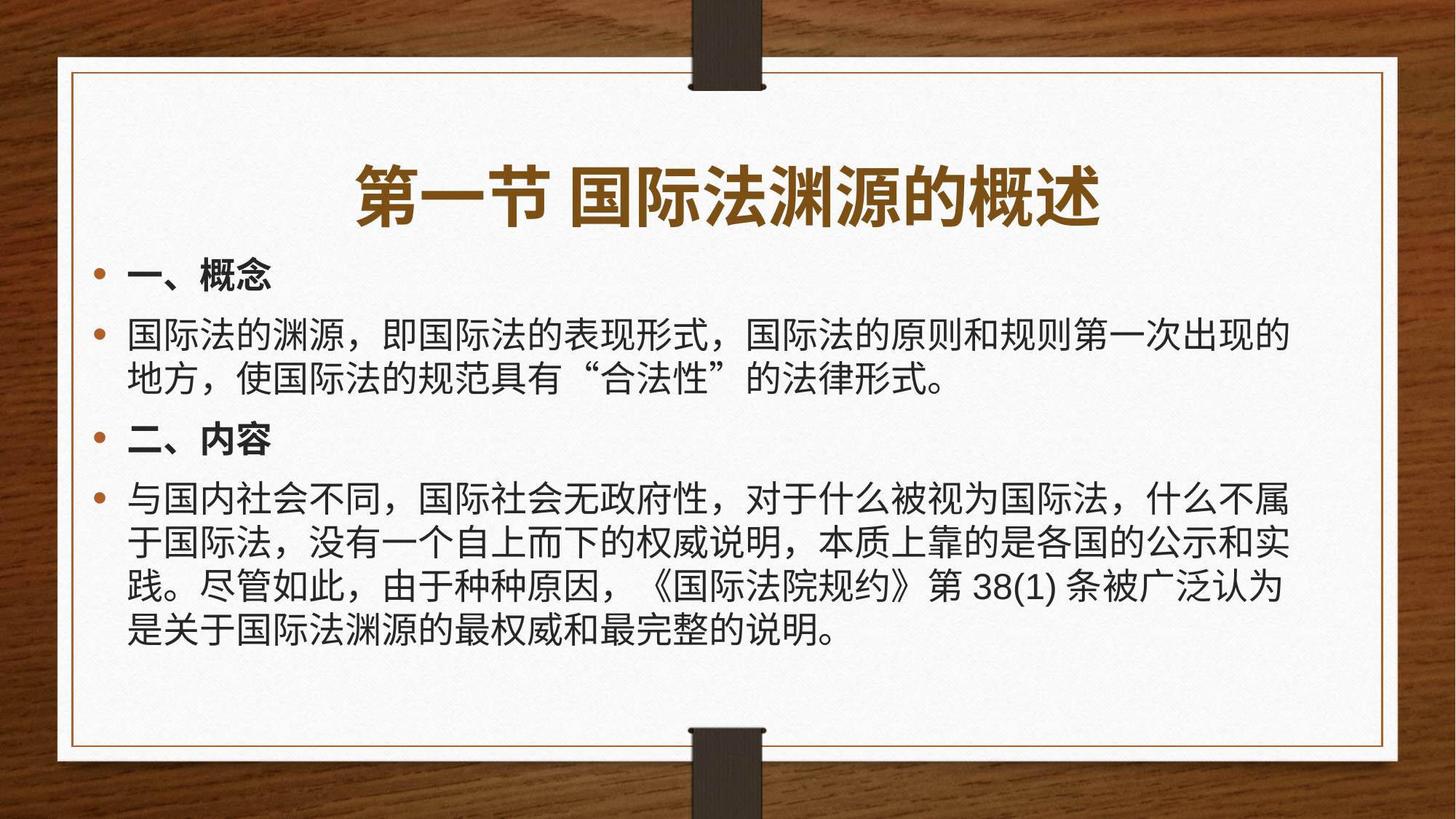

# 第一节 国际法渊源的概述
一、概念
国际法的渊源，即国际法的表现形式，国际法的原则和规则第一次出现的地方，使国际法的规范具有“合法性”的法律形式。
二、内容
与国内社会不同，国际社会无政府性，对于什么被视为国际法，什么不属于国际法，没有一个自上而下的权威说明，本质上靠的是各国的公示和实践。尽管如此，由于种种原因，《国际法院规约》第38(1)条被广泛认为是关于国际法渊源的最权威和最完整的说明。